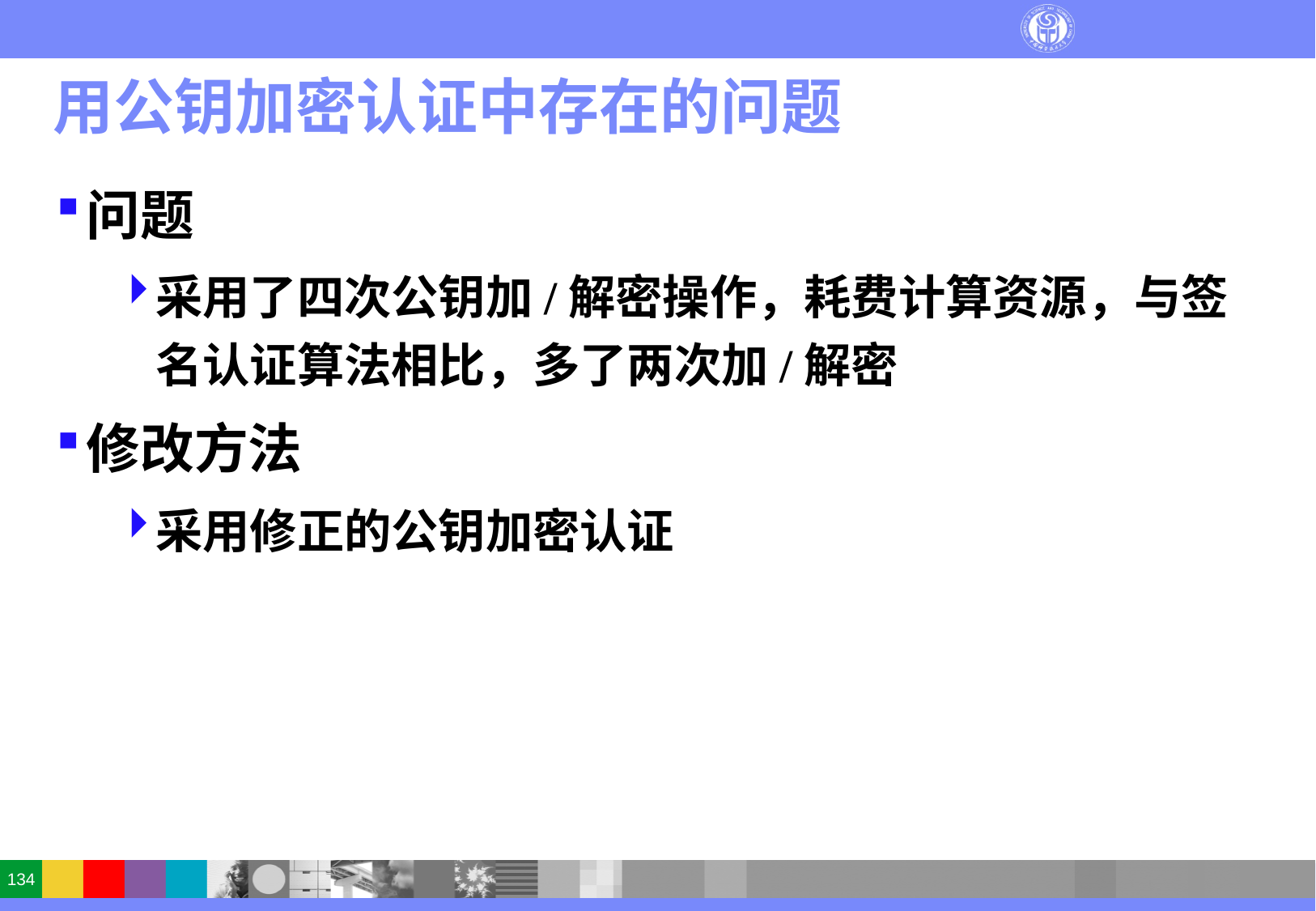

# 用公钥加密认证中存在的问题
问题
采用了四次公钥加/解密操作，耗费计算资源，与签名认证算法相比，多了两次加/解密
修改方法
采用修正的公钥加密认证